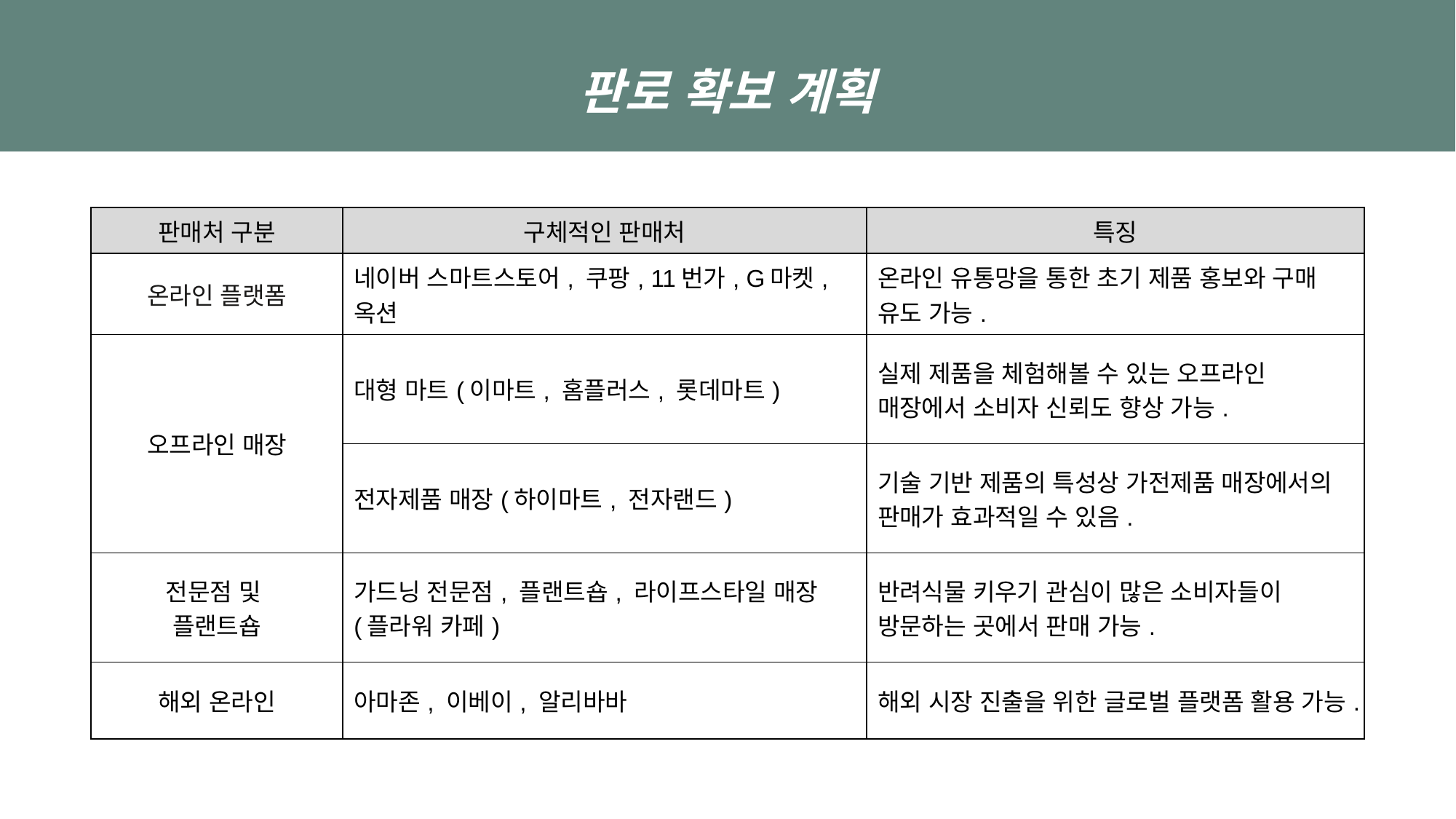

판로 확보 계획
| 판매처 구분 | 구체적인 판매처 | 특징 |
| --- | --- | --- |
| 온라인 플랫폼 | 네이버 스마트스토어, 쿠팡, 11번가, G마켓, 옥션 | 온라인 유통망을 통한 초기 제품 홍보와 구매 유도 가능. |
| 오프라인 매장 | 대형 마트(이마트, 홈플러스, 롯데마트) | 실제 제품을 체험해볼 수 있는 오프라인 매장에서 소비자 신뢰도 향상 가능. |
|  | 전자제품 매장(하이마트, 전자랜드) | 기술 기반 제품의 특성상 가전제품 매장에서의 판매가 효과적일 수 있음. |
| 전문점 및 플랜트숍 | 가드닝 전문점, 플랜트숍, 라이프스타일 매장(플라워 카페) | 반려식물 키우기 관심이 많은 소비자들이 방문하는 곳에서 판매 가능. |
| 해외 온라인 | 아마존, 이베이, 알리바바 | 해외 시장 진출을 위한 글로벌 플랫폼 활용 가능. |